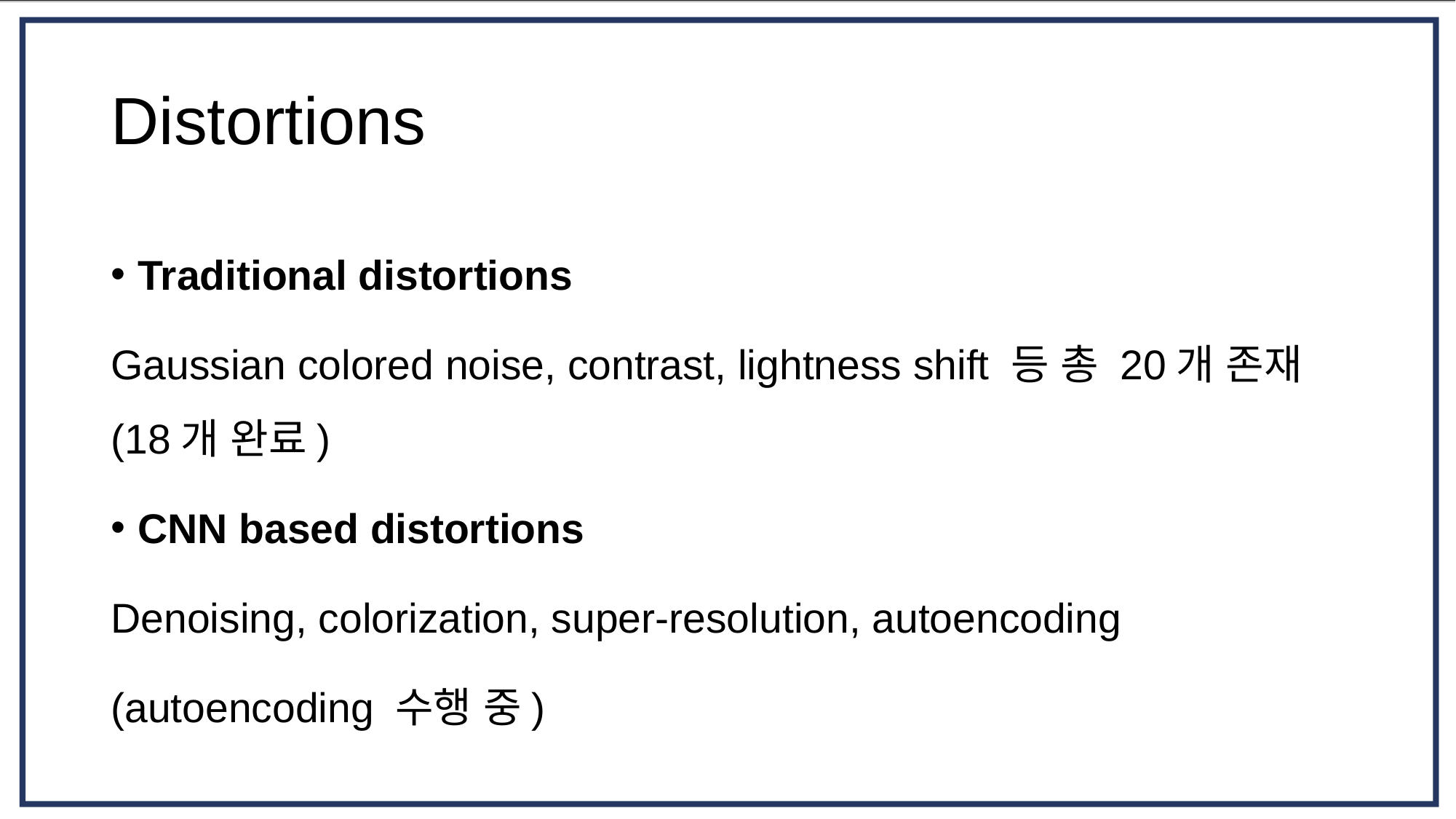

# Distortions
Traditional distortions
Gaussian colored noise, contrast, lightness shift 등 총 20개 존재 (18개 완료)
CNN based distortions
Denoising, colorization, super-resolution, autoencoding
(autoencoding 수행 중)